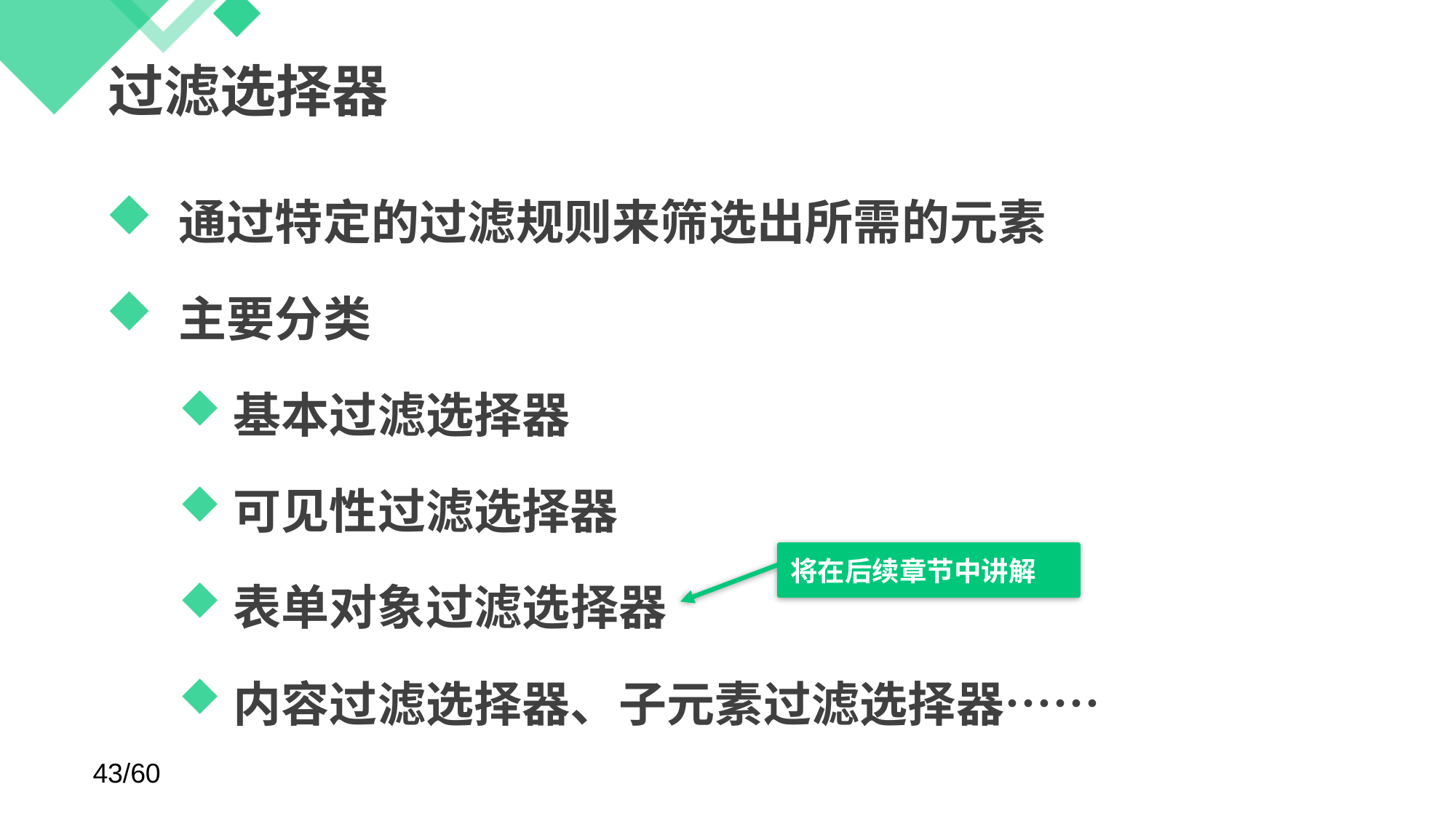

# 过滤选择器
通过特定的过滤规则来筛选出所需的元素
主要分类
基本过滤选择器
可见性过滤选择器
表单对象过滤选择器
内容过滤选择器、子元素过滤选择器……

将在后续章节中讲解